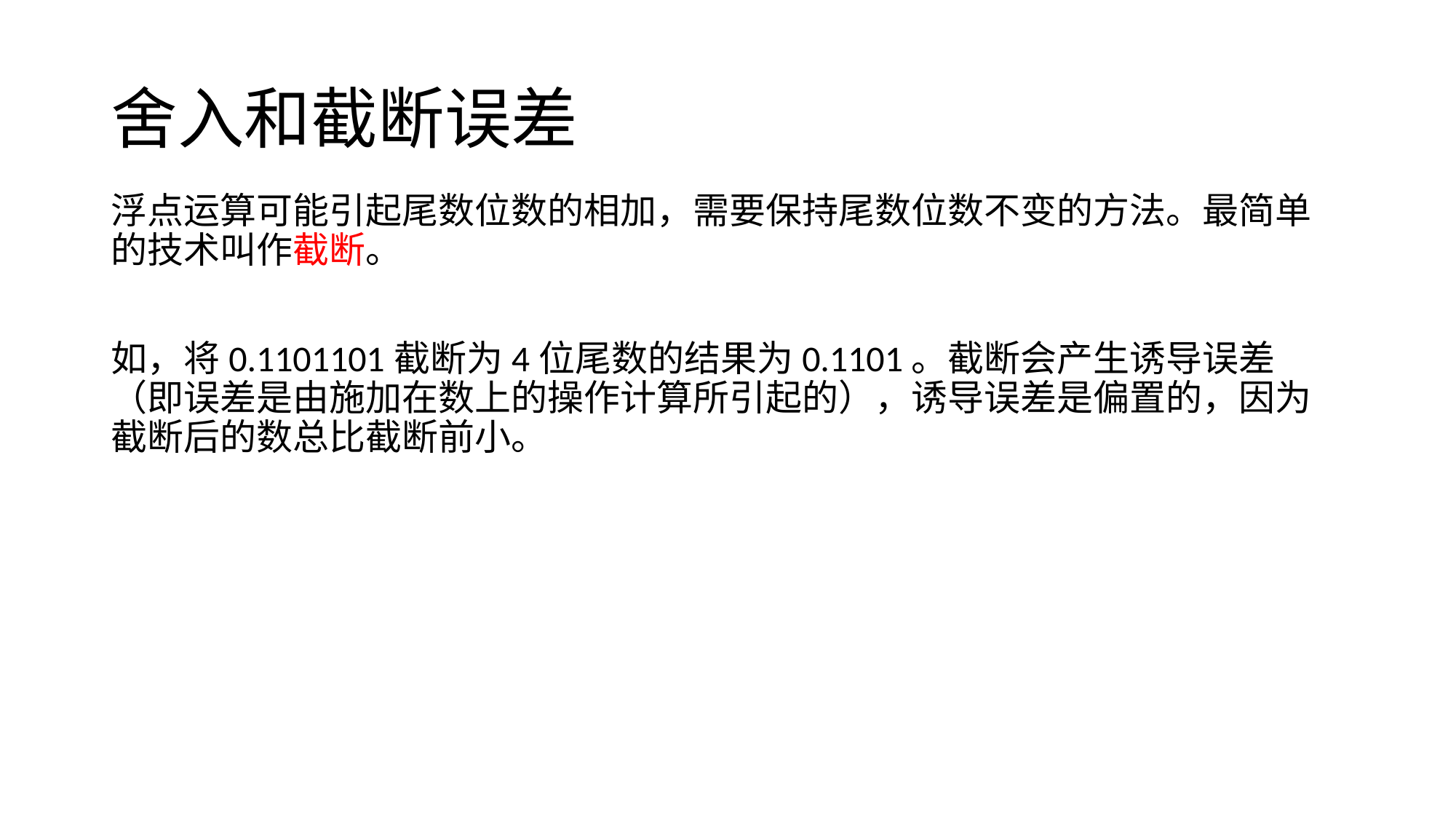

# 舍入和截断误差
浮点运算可能引起尾数位数的相加，需要保持尾数位数不变的方法。最简单的技术叫作截断。

如，将0.1101101截断为4位尾数的结果为0.1101。截断会产生诱导误差（即误差是由施加在数上的操作计算所引起的），诱导误差是偏置的，因为截断后的数总比截断前小。